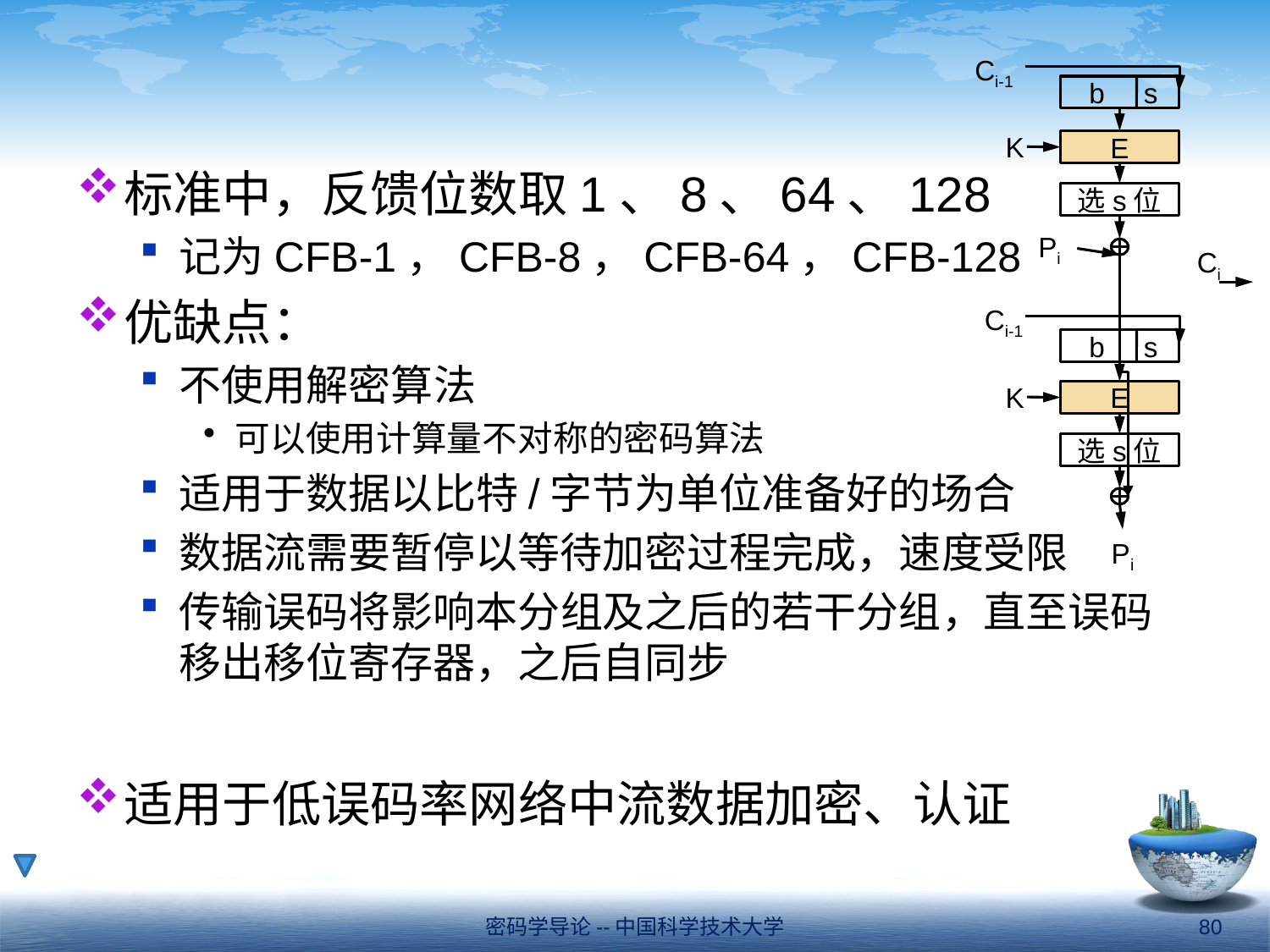

#
Ci-1
   b     s
K
E
选s位
Pi
Ci

Ci-1
   b     s
K
E
选s位

Pi
标准中，反馈位数取1、8、64、128
记为CFB-1，CFB-8，CFB-64，CFB-128
优缺点：
不使用解密算法
可以使用计算量不对称的密码算法
适用于数据以比特/字节为单位准备好的场合
数据流需要暂停以等待加密过程完成，速度受限
传输误码将影响本分组及之后的若干分组，直至误码移出移位寄存器，之后自同步

适用于低误码率网络中流数据加密、认证

密码学导论--中国科学技术大学
80